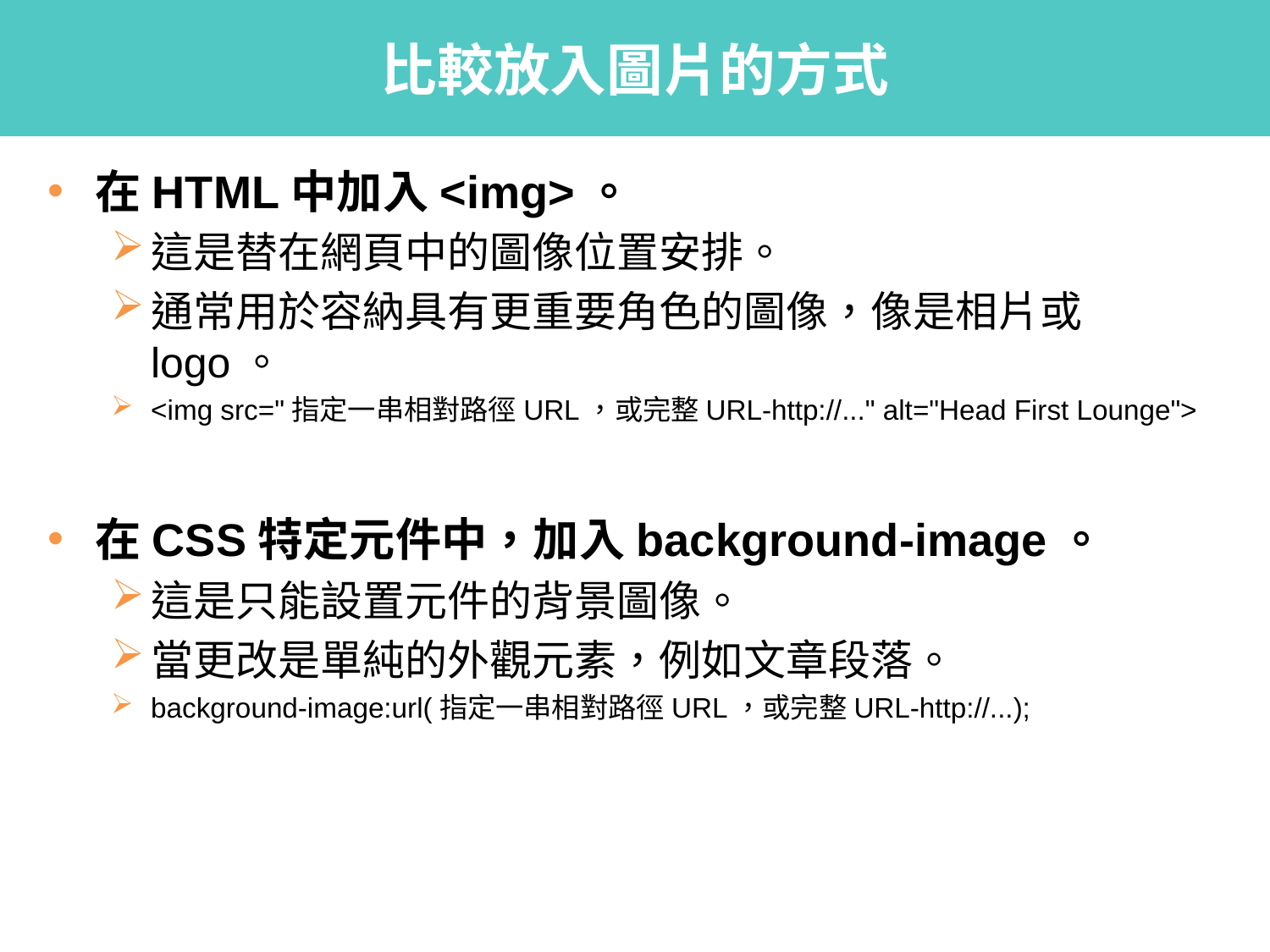

# 比較放入圖片的方式
在HTML中加入<img>。
這是替在網頁中的圖像位置安排。
通常用於容納具有更重要角色的圖像，像是相片或logo。
<img src="指定一串相對路徑URL，或完整URL-http://..." alt="Head First Lounge">

在CSS特定元件中，加入background-image。
這是只能設置元件的背景圖像。
當更改是單純的外觀元素，例如文章段落。
background-image:url(指定一串相對路徑URL，或完整URL-http://...);